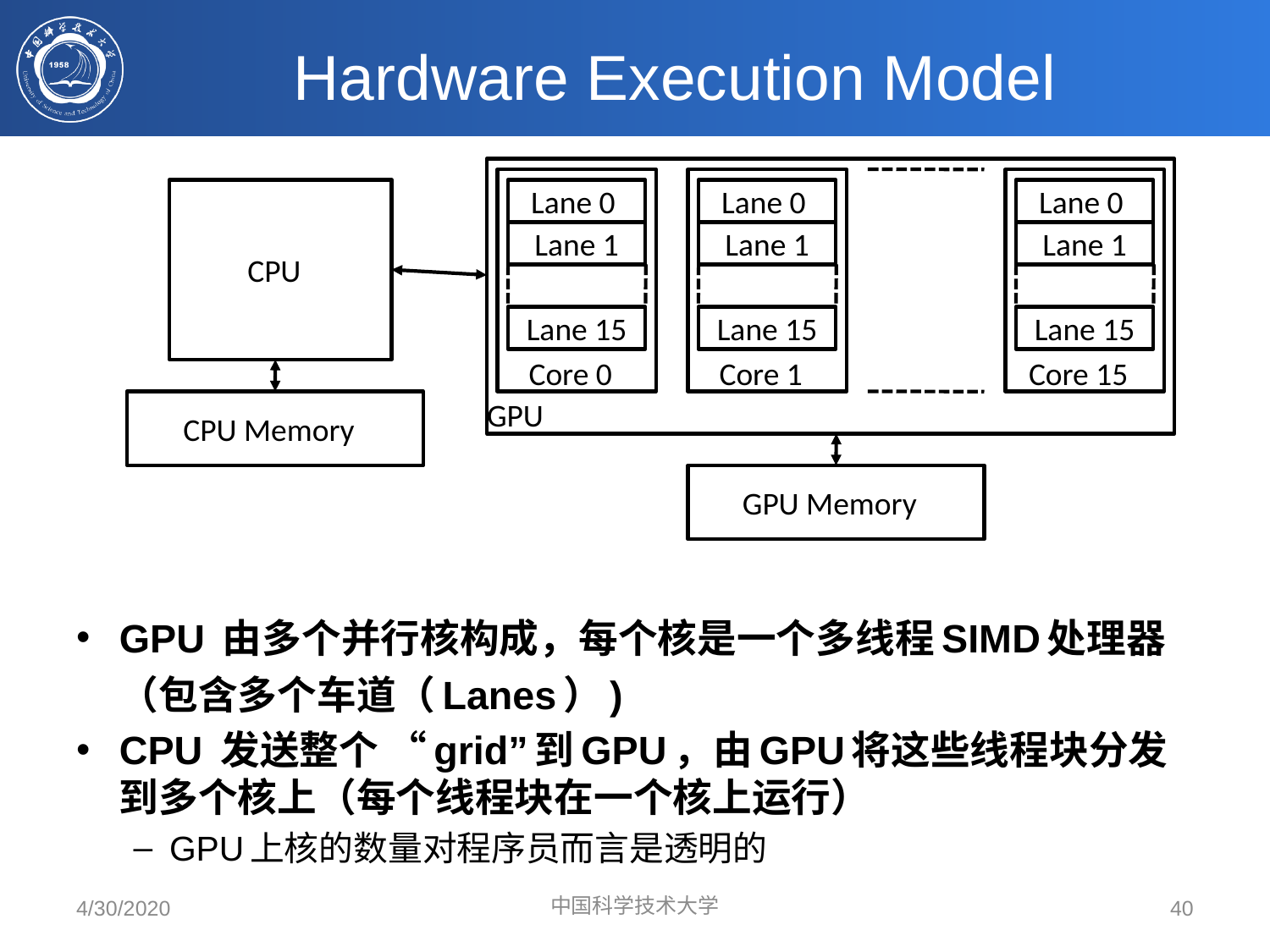

# Hardware Execution Model
GPU
Core 0
Lane 0
Lane 1
Lane 15
Core 1
Lane 0
Lane 1
Lane 15
Core 15
Lane 0
Lane 1
Lane 15
CPU
CPU Memory
GPU Memory
GPU 由多个并行核构成，每个核是一个多线程SIMD处理器（包含多个车道（Lanes）)
CPU 发送整个 “grid”到GPU，由GPU将这些线程块分发到多个核上（每个线程块在一个核上运行）
GPU上核的数量对程序员而言是透明的
4/30/2020
中国科学技术大学
40